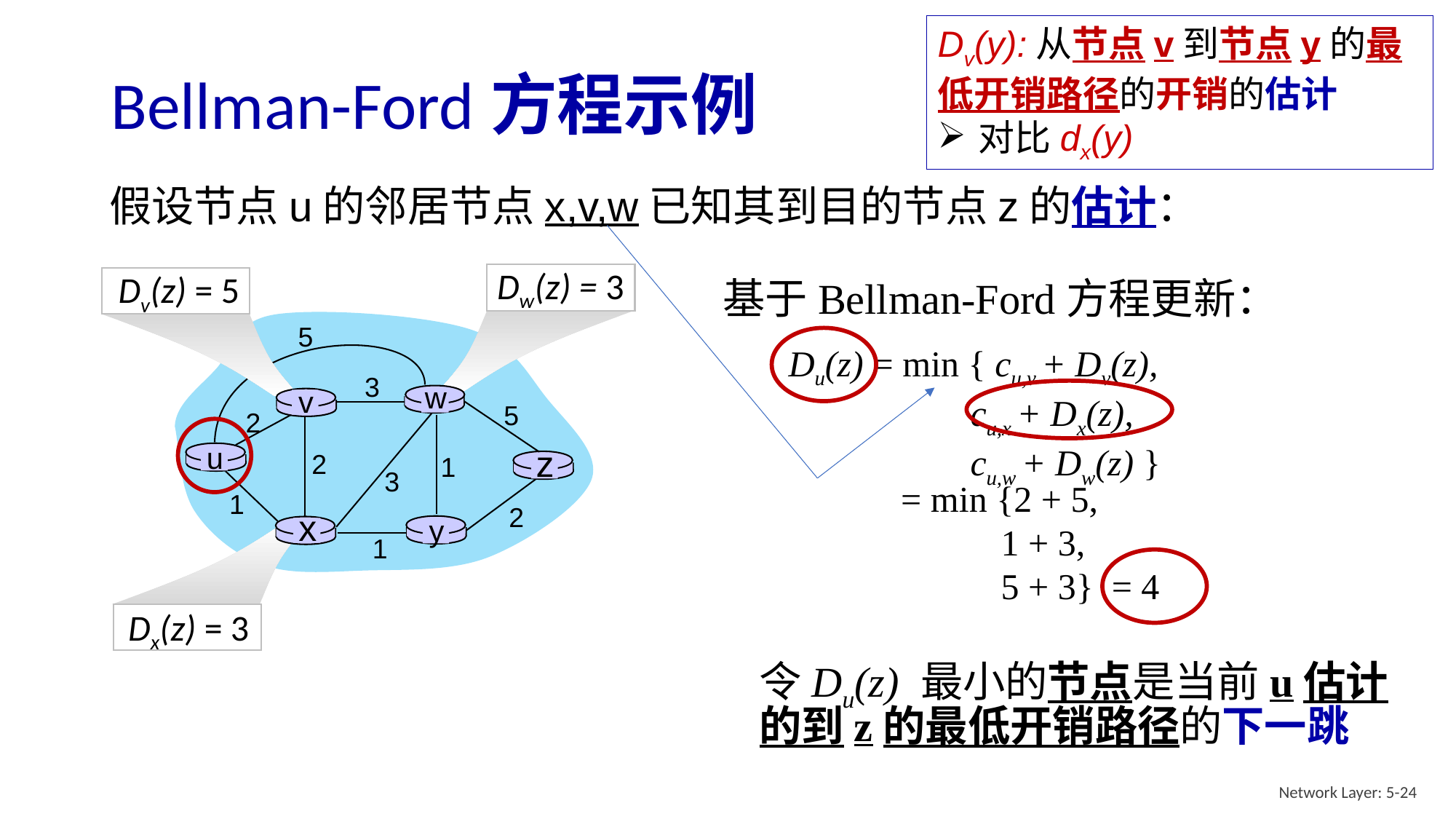

Dv(y):从节点v到节点y的最低开销路径的开销的估计
对比dx(y)
# Bellman-Ford方程示例
假设节点u的邻居节点x,v,w已知其到目的节点z的估计：
Dw(z) = 3

Dv(z) = 5

基于Bellman-Ford方程更新：
Du(z) = min { cu,v + Dv(z),
                    cu,x + Dx(z),
                    cu,w + Dw(z) }

5

令Du(z) 最小的节点是当前u估计的到z的最低开销路径的下一跳
3
w

v

5
2

u

z

2

1

3

= min {2 + 5,
           1 + 3,
           5 + 3}  = 4

1
2
x

y

Dx(z) = 3

1

Network Layer: 5-24